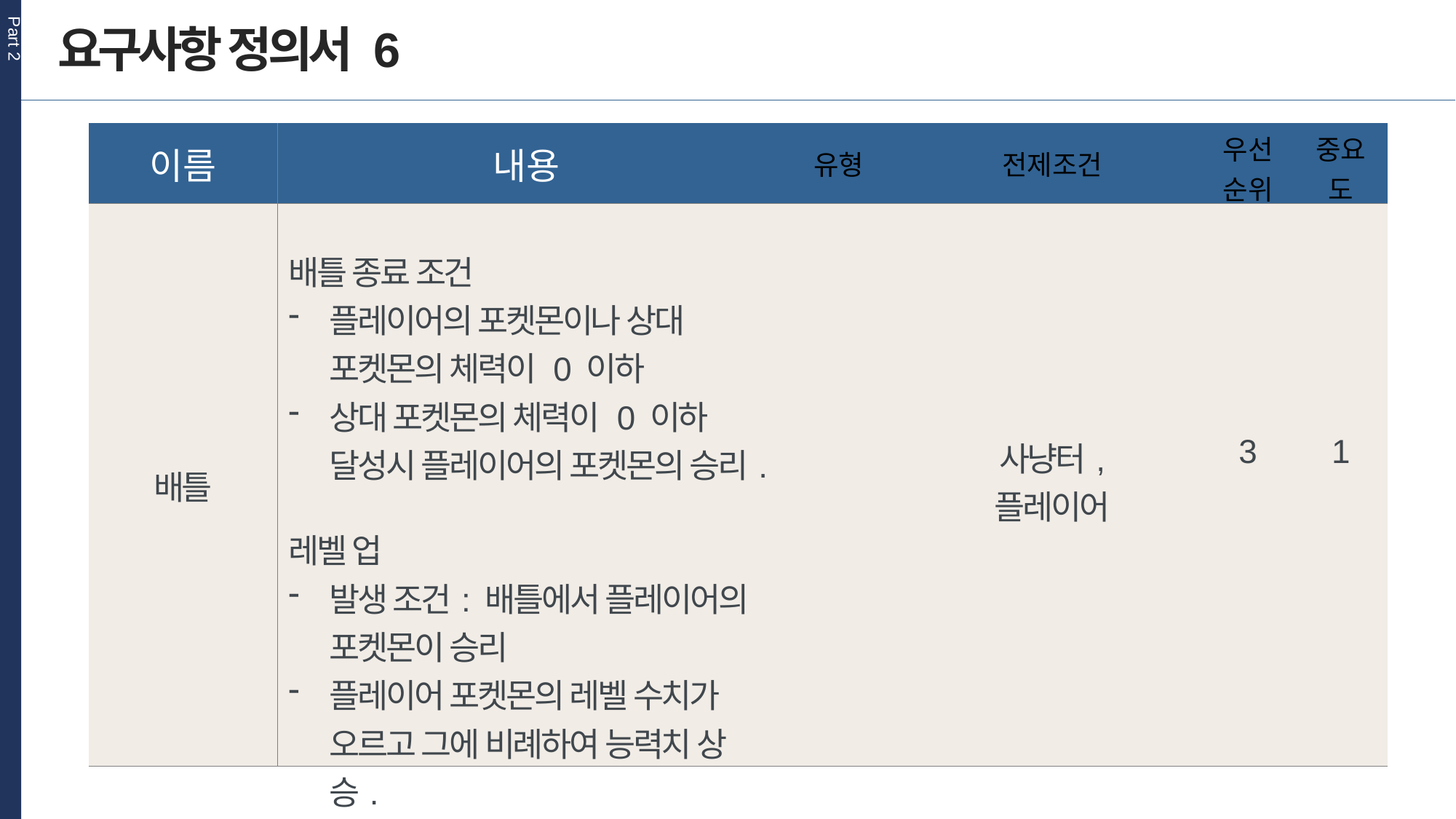

Part 2
요구사항 정의서 6
| 이름 | 내용 | 유형 | 전제조건 | 우선 순위 | 중요도 |
| --- | --- | --- | --- | --- | --- |
| 배틀 | 배틀 종료 조건 플레이어의 포켓몬이나 상대 포켓몬의 체력이 0 이하 상대 포켓몬의 체력이 0 이하 달성시 플레이어의 포켓몬의 승리. 레벨 업 발생 조건: 배틀에서 플레이어의 포켓몬이 승리 플레이어 포켓몬의 레벨 수치가 오르고 그에 비례하여 능력치 상승. |  | 사냥터, 플레이어 | 3 | 1 |